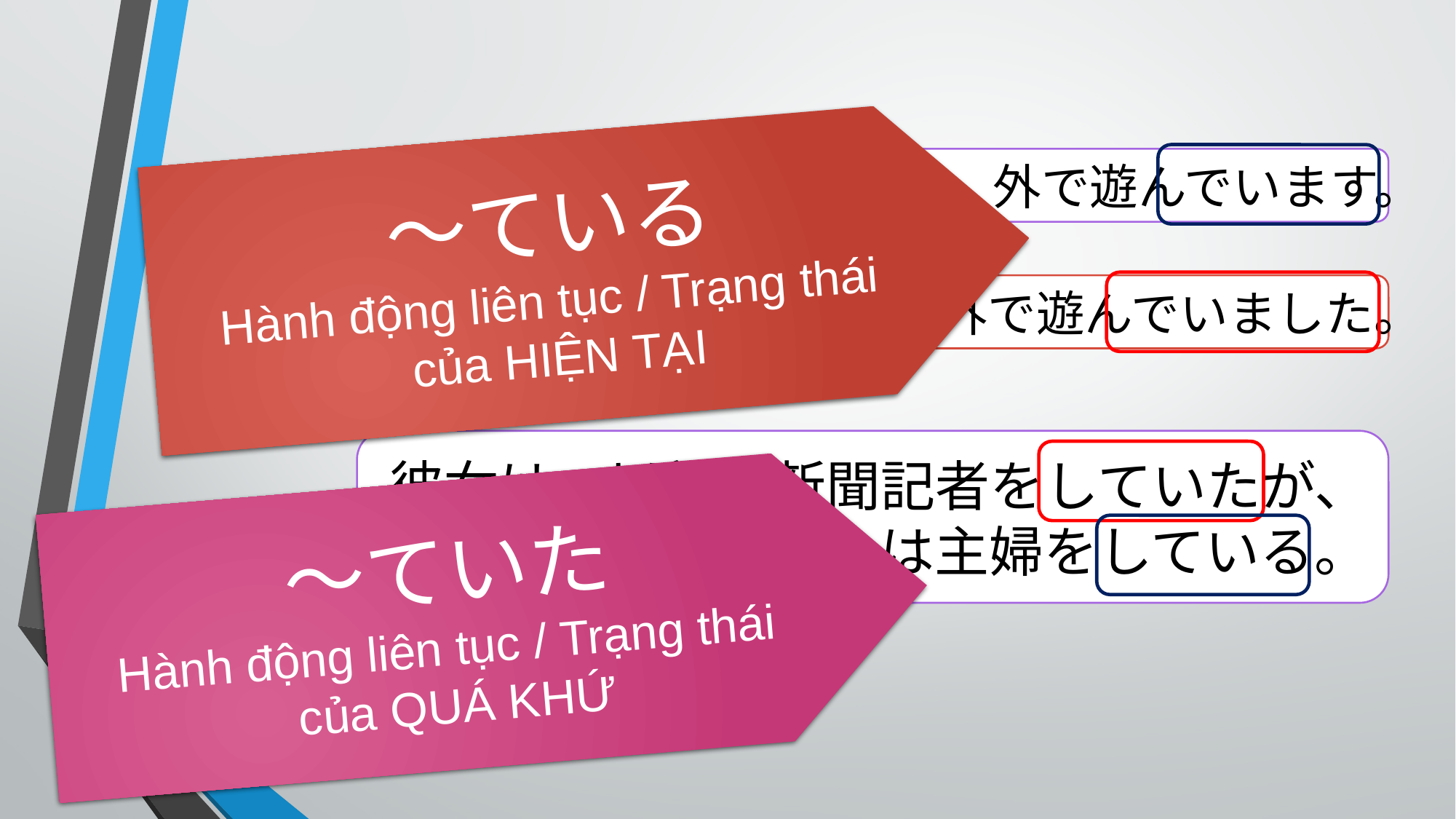

～ている
Hành động liên tục / Trạng thái
của HIỆN TẠI

子供たちは、毎日、外で遊んでいます。

私も、子供のころ、毎日、外で遊んでいました。
彼女は、以前、新聞記者をしていたが、
今は主婦をしている。

～ていた
Hành động liên tục / Trạng thái
của QUÁ KHỨ